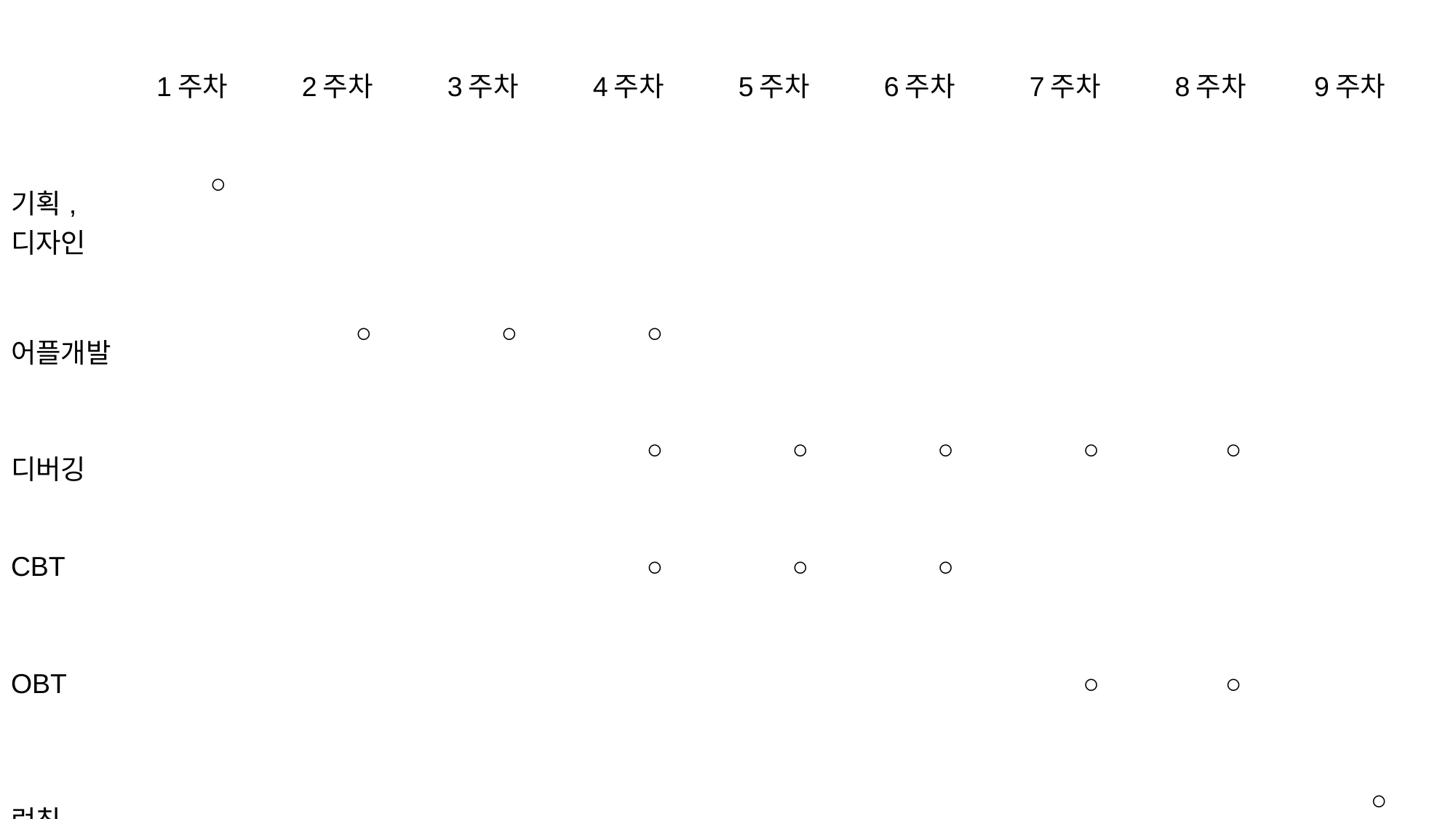

|  | 1주차 | 2주차 | 3주차 | 4주차 | 5주차 | 6주차 | 7주차 | 8주차 | 9주차 |
| --- | --- | --- | --- | --- | --- | --- | --- | --- | --- |
| 기획, 디자인 | ○ |  |  |  |  |  |  |  |  |
| 어플개발 |  | ○ | ○ | ○ |  |  |  |  |  |
| 디버깅 |  |  |  | ○ | ○ | ○ | ○ | ○ |  |
| CBT |  |  |  | ○ | ○ | ○ |  |  |  |
| OBT |  |  |  |  |  |  | ○ | ○ |  |
| 런칭 |  |  |  |  |  |  |  |  | ○ |